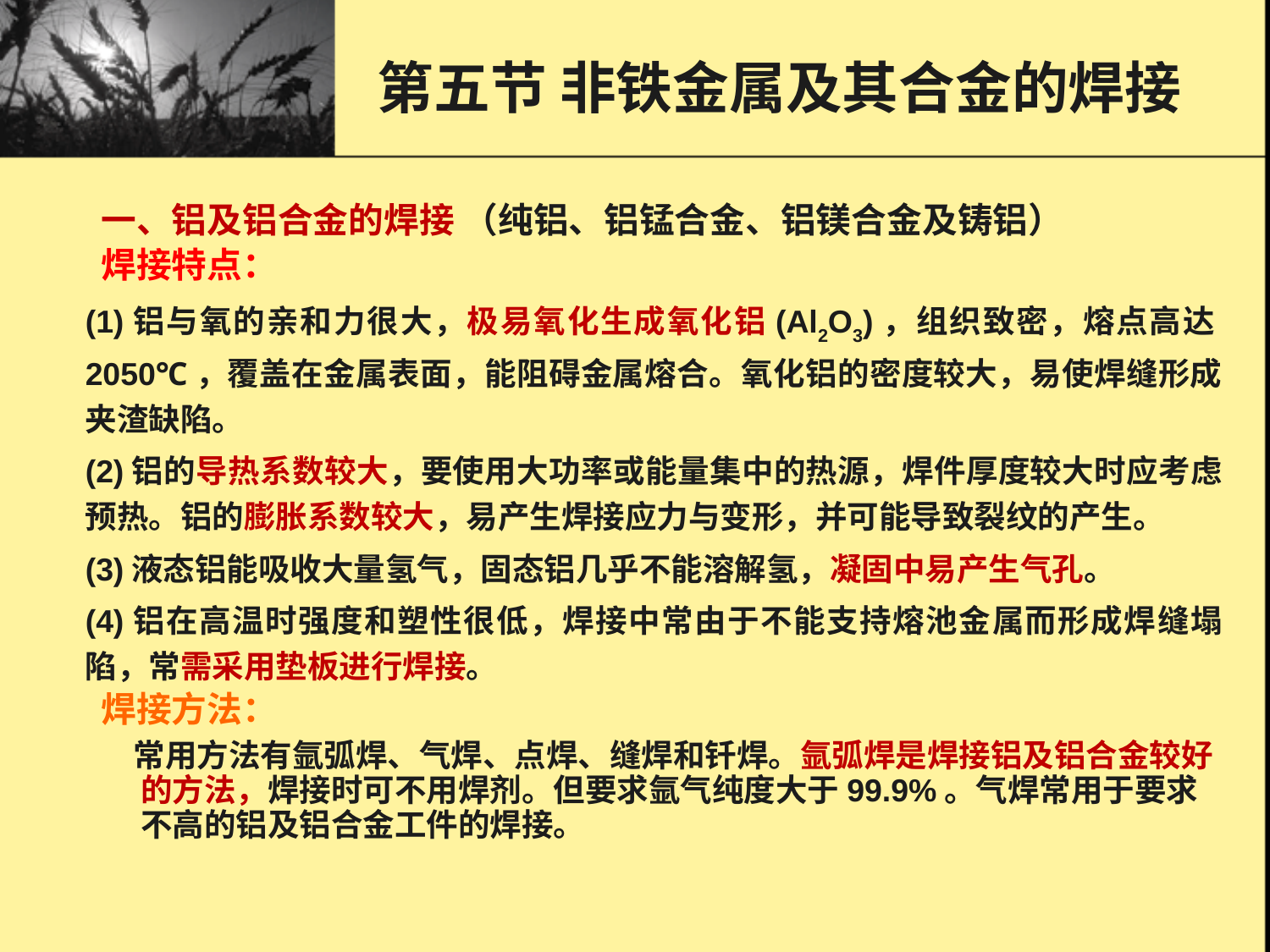

第五节 非铁金属及其合金的焊接
一、铝及铝合金的焊接 （纯铝、铝锰合金、铝镁合金及铸铝）
焊接特点：
(1)铝与氧的亲和力很大，极易氧化生成氧化铝(Al2O3)，组织致密，熔点高达2050℃，覆盖在金属表面，能阻碍金属熔合。氧化铝的密度较大，易使焊缝形成夹渣缺陷。
(2)铝的导热系数较大，要使用大功率或能量集中的热源，焊件厚度较大时应考虑预热。铝的膨胀系数较大，易产生焊接应力与变形，并可能导致裂纹的产生。
(3)液态铝能吸收大量氢气，固态铝几乎不能溶解氢，凝固中易产生气孔。
(4)铝在高温时强度和塑性很低，焊接中常由于不能支持熔池金属而形成焊缝塌陷，常需采用垫板进行焊接。
焊接方法：
   常用方法有氩弧焊、气焊、点焊、缝焊和钎焊。氩弧焊是焊接铝及铝合金较好的方法，焊接时可不用焊剂。但要求氩气纯度大于99.9%。气焊常用于要求不高的铝及铝合金工件的焊接。